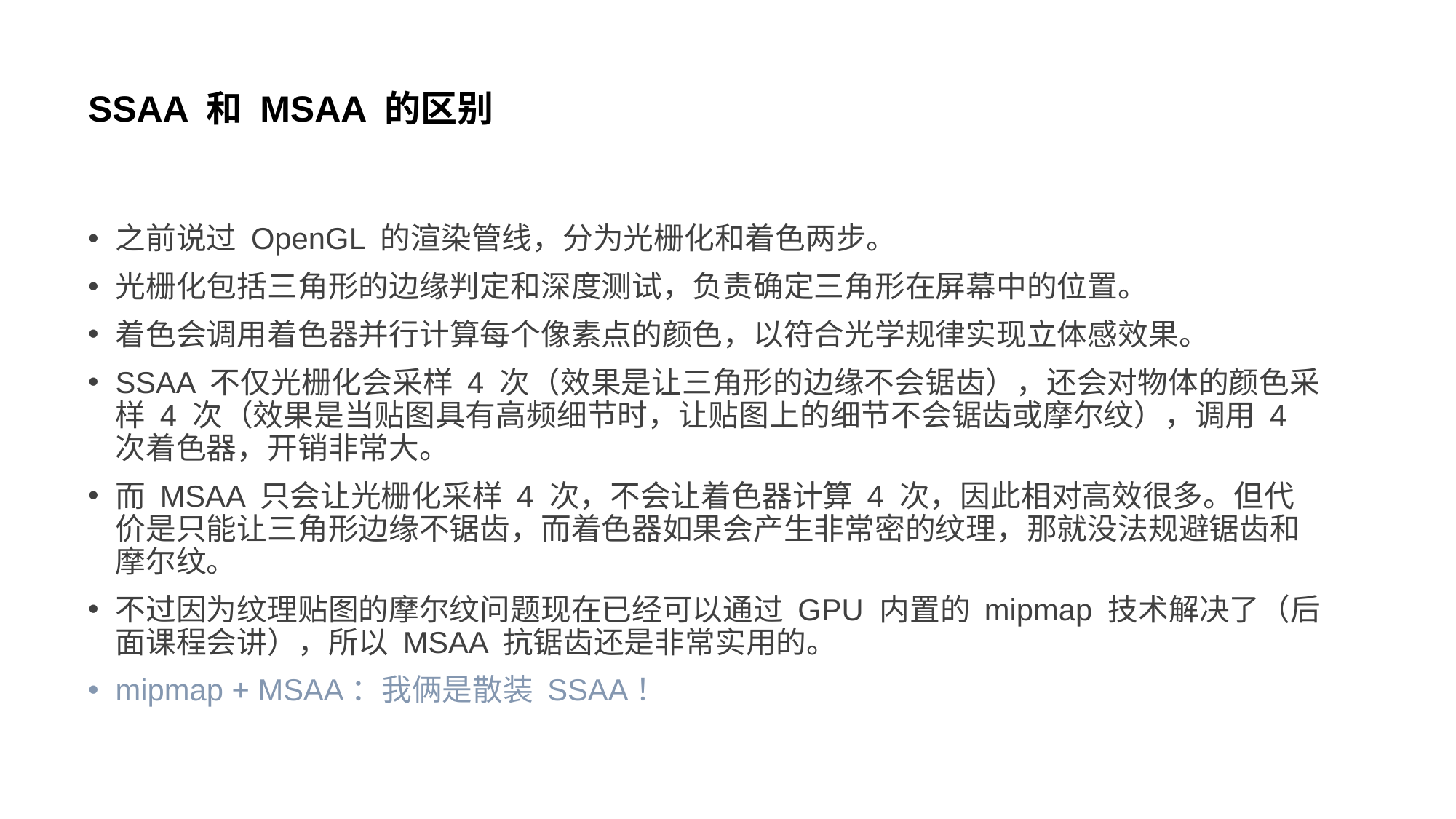

# SSAA 和 MSAA 的区别
之前说过 OpenGL 的渲染管线，分为光栅化和着色两步。
光栅化包括三角形的边缘判定和深度测试，负责确定三角形在屏幕中的位置。
着色会调用着色器并行计算每个像素点的颜色，以符合光学规律实现立体感效果。
SSAA 不仅光栅化会采样 4 次（效果是让三角形的边缘不会锯齿），还会对物体的颜色采样 4 次（效果是当贴图具有高频细节时，让贴图上的细节不会锯齿或摩尔纹），调用 4 次着色器，开销非常大。
而 MSAA 只会让光栅化采样 4 次，不会让着色器计算 4 次，因此相对高效很多。但代价是只能让三角形边缘不锯齿，而着色器如果会产生非常密的纹理，那就没法规避锯齿和摩尔纹。
不过因为纹理贴图的摩尔纹问题现在已经可以通过 GPU 内置的 mipmap 技术解决了（后面课程会讲），所以 MSAA 抗锯齿还是非常实用的。
mipmap + MSAA：我俩是散装 SSAA！